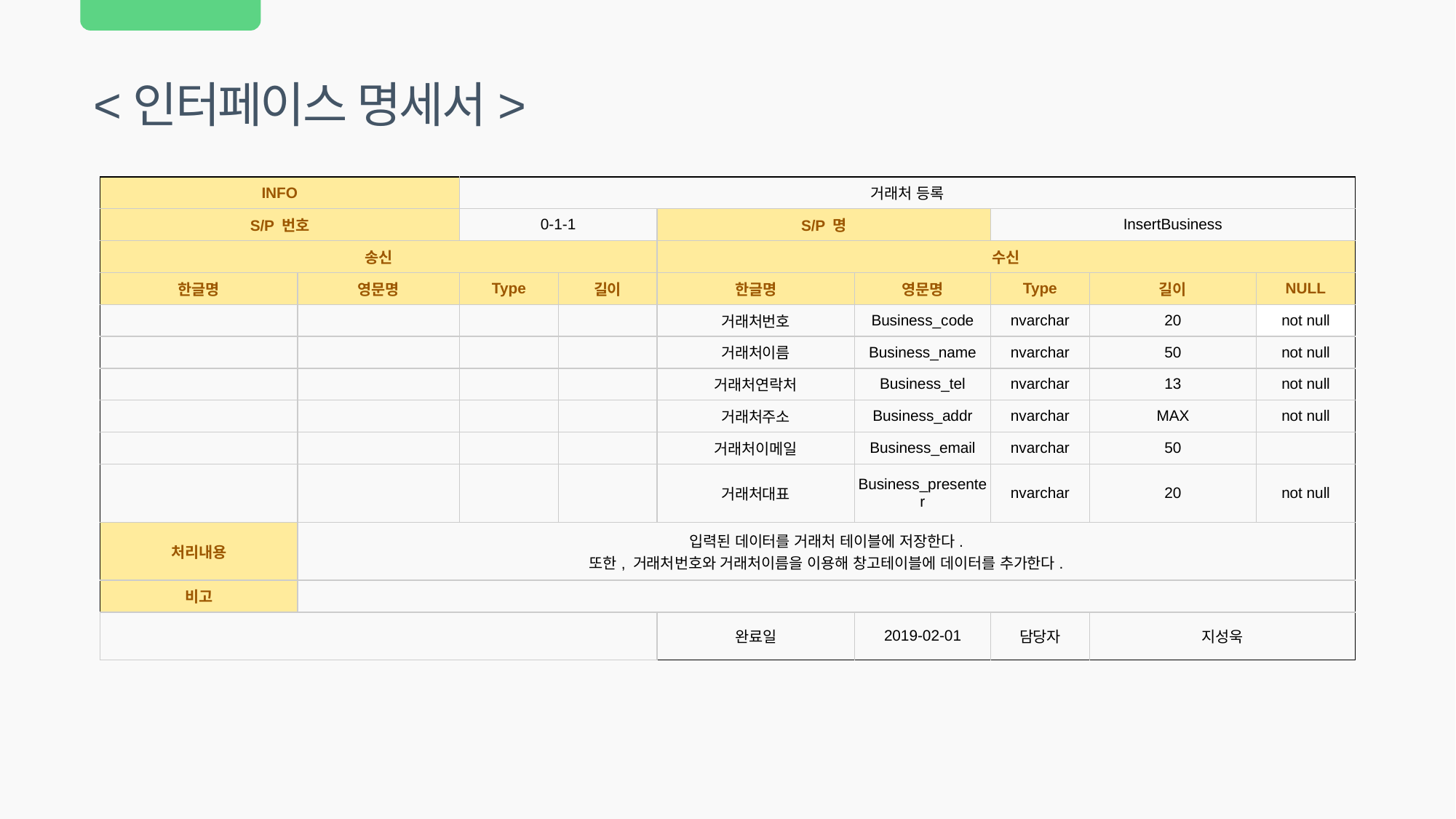

<인터페이스 명세서>
| INFO |  | 거래처 등록 |  |  |  |  |  |  |
| --- | --- | --- | --- | --- | --- | --- | --- | --- |
| S/P 번호 |  | 0-1-1 |  | S/P 명 |  | InsertBusiness |  |  |
| 송신 |  |  |  | 수신 |  |  |  |  |
| 한글명 | 영문명 | Type | 길이 | 한글명 | 영문명 | Type | 길이 | NULL |
|  |  |  |  | 거래처번호 | Business\_code | nvarchar | 20 | not null |
|  |  |  |  | 거래처이름 | Business\_name | nvarchar | 50 | not null |
|  |  |  |  | 거래처연락처 | Business\_tel | nvarchar | 13 | not null |
|  |  |  |  | 거래처주소 | Business\_addr | nvarchar | MAX | not null |
|  |  |  |  | 거래처이메일 | Business\_email | nvarchar | 50 |  |
|  |  |  |  | 거래처대표 | Business\_presenter | nvarchar | 20 | not null |
| 처리내용 | 입력된 데이터를 거래처 테이블에 저장한다. 또한, 거래처번호와 거래처이름을 이용해 창고테이블에 데이터를 추가한다. |  |  |  |  |  |  |  |
| 비고 |  |  |  |  |  |  |  |  |
|  |  |  |  | 완료일 | 2019-02-01 | 담당자 | 지성욱 |  |